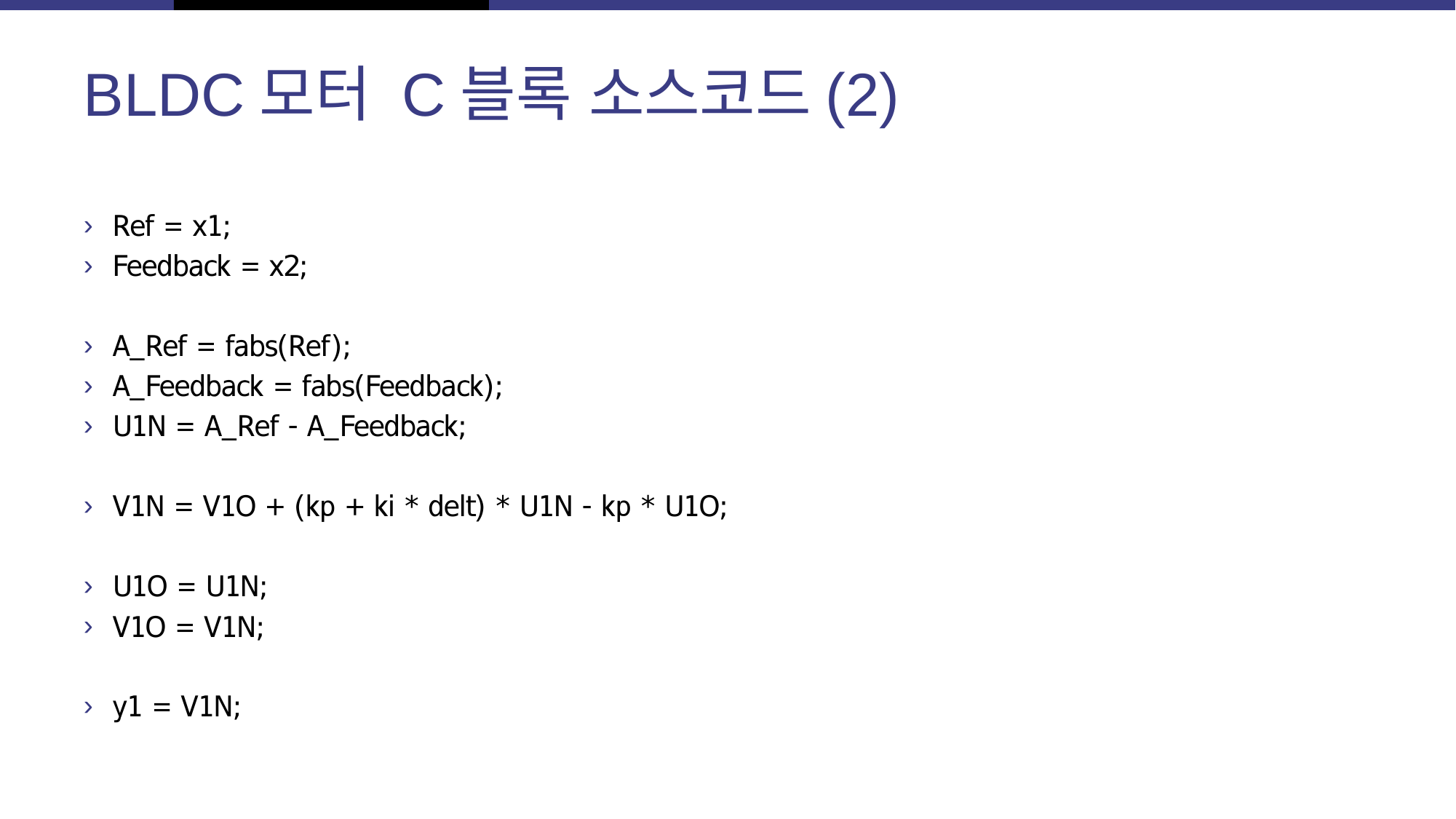

# BLDC모터 C블록 소스코드(2)

Ref = x1;
Feedback = x2;

A_Ref = fabs(Ref);
A_Feedback = fabs(Feedback);
U1N = A_Ref - A_Feedback;

V1N = V1O + (kp + ki * delt) * U1N - kp * U1O;

U1O = U1N;
V1O = V1N;

y1 = V1N;